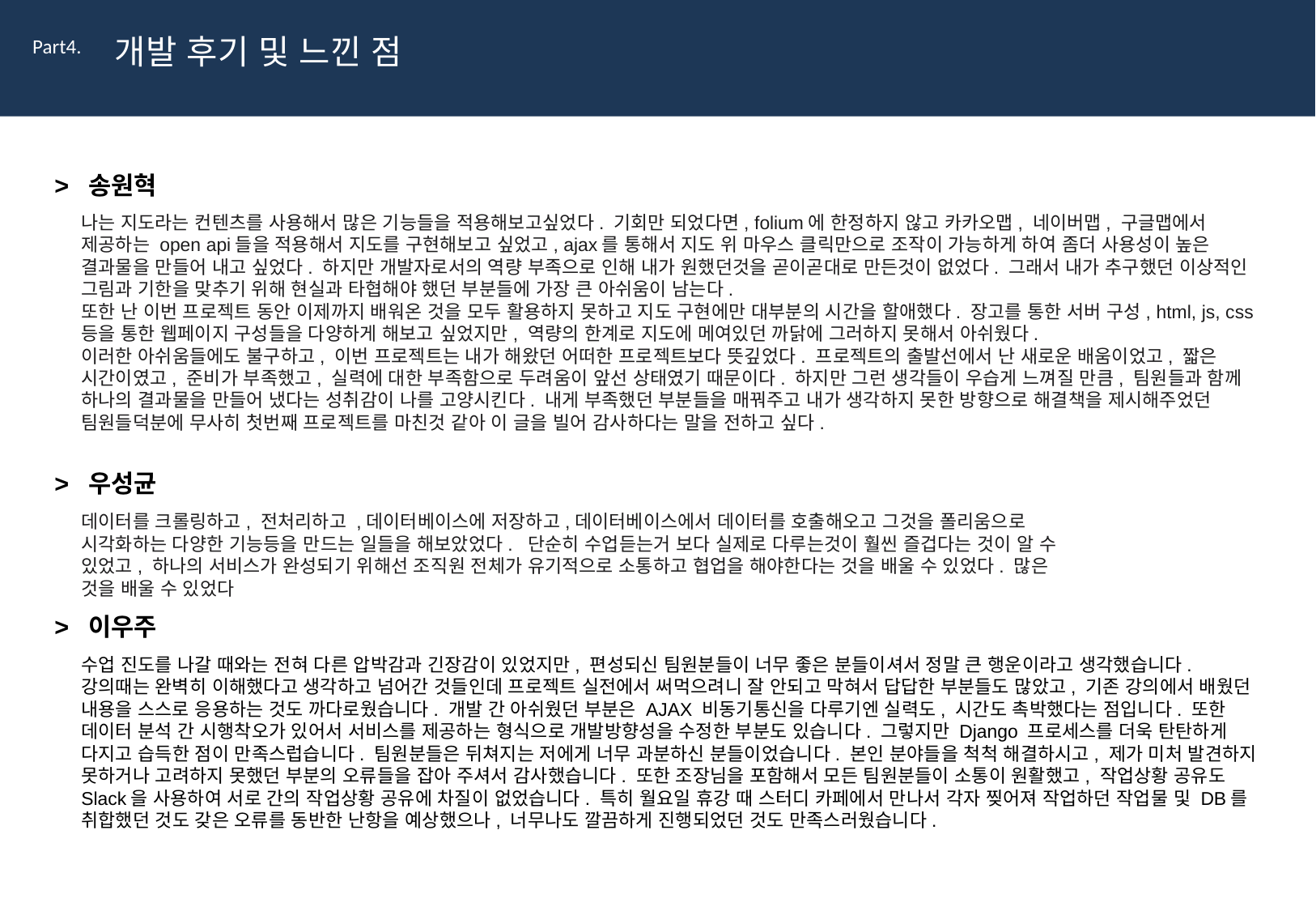

개발 후기 및 느낀 점
Part4.
>  송원혁
나는 지도라는 컨텐츠를 사용해서 많은 기능들을 적용해보고싶었다. 기회만 되었다면, folium에 한정하지 않고 카카오맵, 네이버맵, 구글맵에서 제공하는 open api들을 적용해서 지도를 구현해보고 싶었고, ajax를 통해서 지도 위 마우스 클릭만으로 조작이 가능하게 하여 좀더 사용성이 높은 결과물을 만들어 내고 싶었다. 하지만 개발자로서의 역량 부족으로 인해 내가 원했던것을 곧이곧대로 만든것이 없었다. 그래서 내가 추구했던 이상적인 그림과 기한을 맞추기 위해 현실과 타협해야 했던 부분들에 가장 큰 아쉬움이 남는다.
또한 난 이번 프로젝트 동안 이제까지 배워온 것을 모두 활용하지 못하고 지도 구현에만 대부분의 시간을 할애했다. 장고를 통한 서버 구성, html, js, css 등을 통한 웹페이지 구성들을 다양하게 해보고 싶었지만, 역량의 한계로 지도에 메여있던 까닭에 그러하지 못해서 아쉬웠다.
이러한 아쉬움들에도 불구하고, 이번 프로젝트는 내가 해왔던 어떠한 프로젝트보다 뜻깊었다. 프로젝트의 출발선에서 난 새로운 배움이었고, 짧은 시간이였고, 준비가 부족했고, 실력에 대한 부족함으로 두려움이 앞선 상태였기 때문이다. 하지만 그런 생각들이 우습게 느껴질 만큼, 팀원들과 함께 하나의 결과물을 만들어 냈다는 성취감이 나를 고양시킨다. 내게 부족했던 부분들을 매꿔주고 내가 생각하지 못한 방향으로 해결책을 제시해주었던 팀원들덕분에 무사히 첫번째 프로젝트를 마친것 같아 이 글을 빌어 감사하다는 말을 전하고 싶다.
>  우성균
데이터를 크롤링하고, 전처리하고 ,데이터베이스에 저장하고,데이터베이스에서 데이터를 호출해오고 그것을 폴리움으로 시각화하는 다양한 기능등을 만드는 일들을 해보았었다.  단순히 수업듣는거 보다 실제로 다루는것이 훨씬 즐겁다는 것이 알 수 있었고, 하나의 서비스가 완성되기 위해선 조직원 전체가 유기적으로 소통하고 협업을 해야한다는 것을 배울 수 있었다. 많은 것을 배울 수 있었다
>  이우주
수업 진도를 나갈 때와는 전혀 다른 압박감과 긴장감이 있었지만, 편성되신 팀원분들이 너무 좋은 분들이셔서 정말 큰 행운이라고 생각했습니다. 강의때는 완벽히 이해했다고 생각하고 넘어간 것들인데 프로젝트 실전에서 써먹으려니 잘 안되고 막혀서 답답한 부분들도 많았고, 기존 강의에서 배웠던 내용을 스스로 응용하는 것도 까다로웠습니다. 개발 간 아쉬웠던 부분은 AJAX 비동기통신을 다루기엔 실력도, 시간도 촉박했다는 점입니다. 또한 데이터 분석 간 시행착오가 있어서 서비스를 제공하는 형식으로 개발방향성을 수정한 부분도 있습니다. 그렇지만 Django 프로세스를 더욱 탄탄하게 다지고 습득한 점이 만족스럽습니다. 팀원분들은 뒤쳐지는 저에게 너무 과분하신 분들이었습니다. 본인 분야들을 척척 해결하시고, 제가 미처 발견하지 못하거나 고려하지 못했던 부분의 오류들을 잡아 주셔서 감사했습니다. 또한 조장님을 포함해서 모든 팀원분들이 소통이 원활했고, 작업상황 공유도 Slack을 사용하여 서로 간의 작업상황 공유에 차질이 없었습니다. 특히 월요일 휴강 때 스터디 카페에서 만나서 각자 찢어져 작업하던 작업물 및 DB를 취합했던 것도 갖은 오류를 동반한 난항을 예상했으나, 너무나도 깔끔하게 진행되었던 것도 만족스러웠습니다.